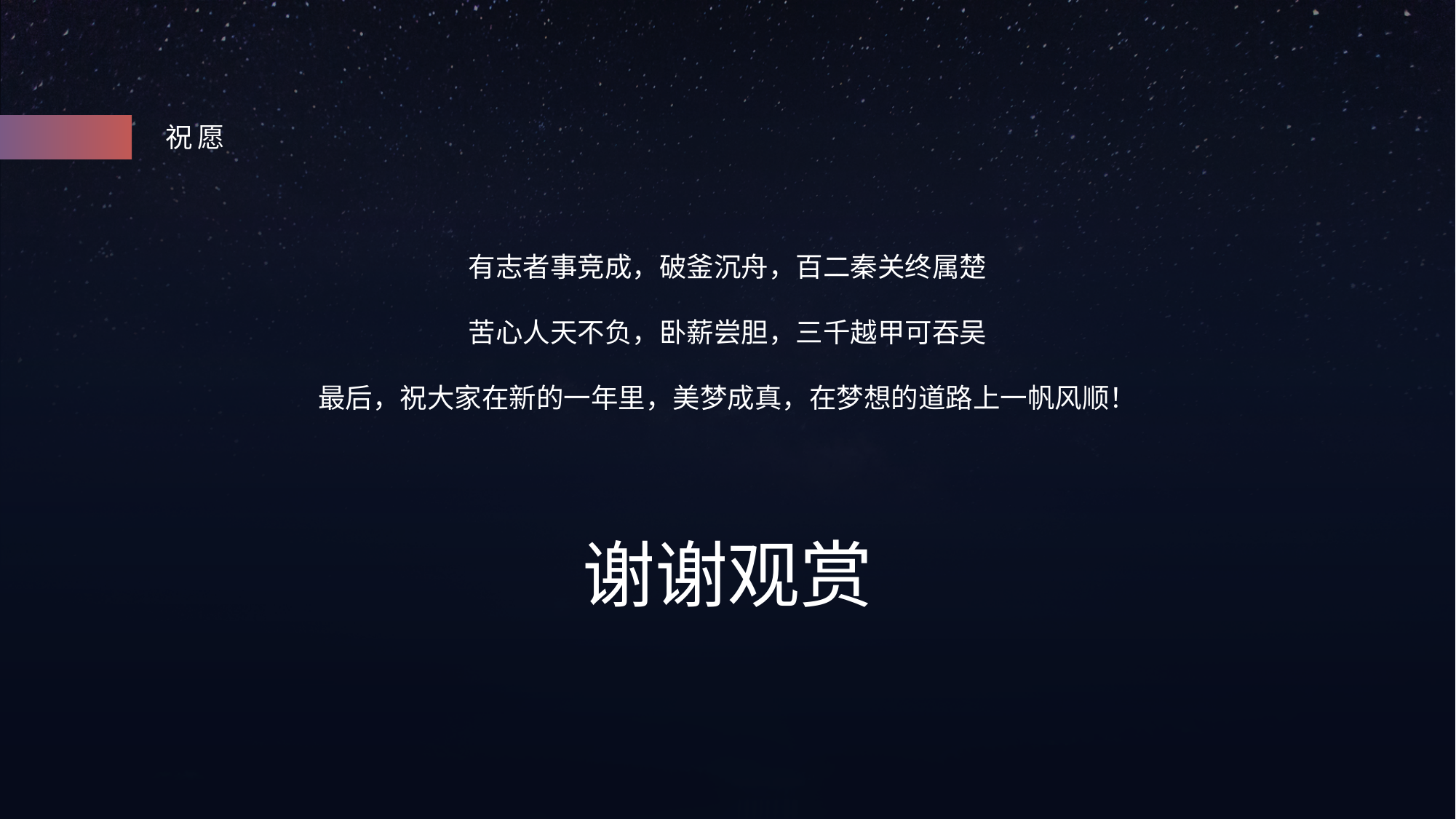

祝愿

有志者事竞成，破釜沉舟，百二秦关终属楚

苦心人天不负，卧薪尝胆，三千越甲可吞吴

最后，祝大家在新的一年里，美梦成真，在梦想的道路上一帆风顺！
谢谢观赏